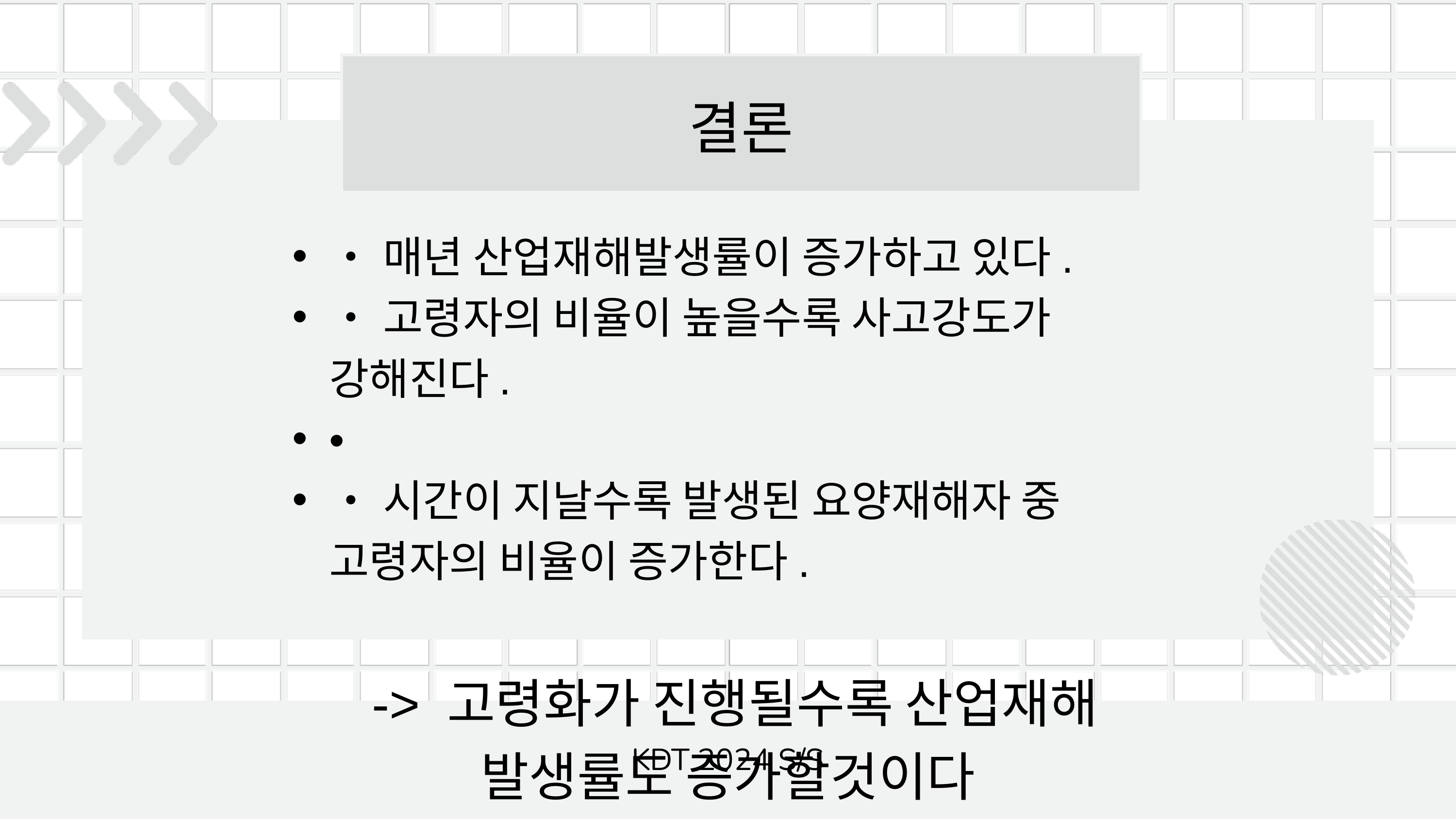

결론

•매년 산업재해발생률이 증가하고 있다.
•고령자의 비율이 높을수록 사고강도가 강해진다.
•
•시간이 지날수록 발생된 요양재해자 중 고령자의 비율이 증가한다.

 -> 고령화가 진행될수록 산업재해 발생률도 증가할것이다

KDT 2024 S/S